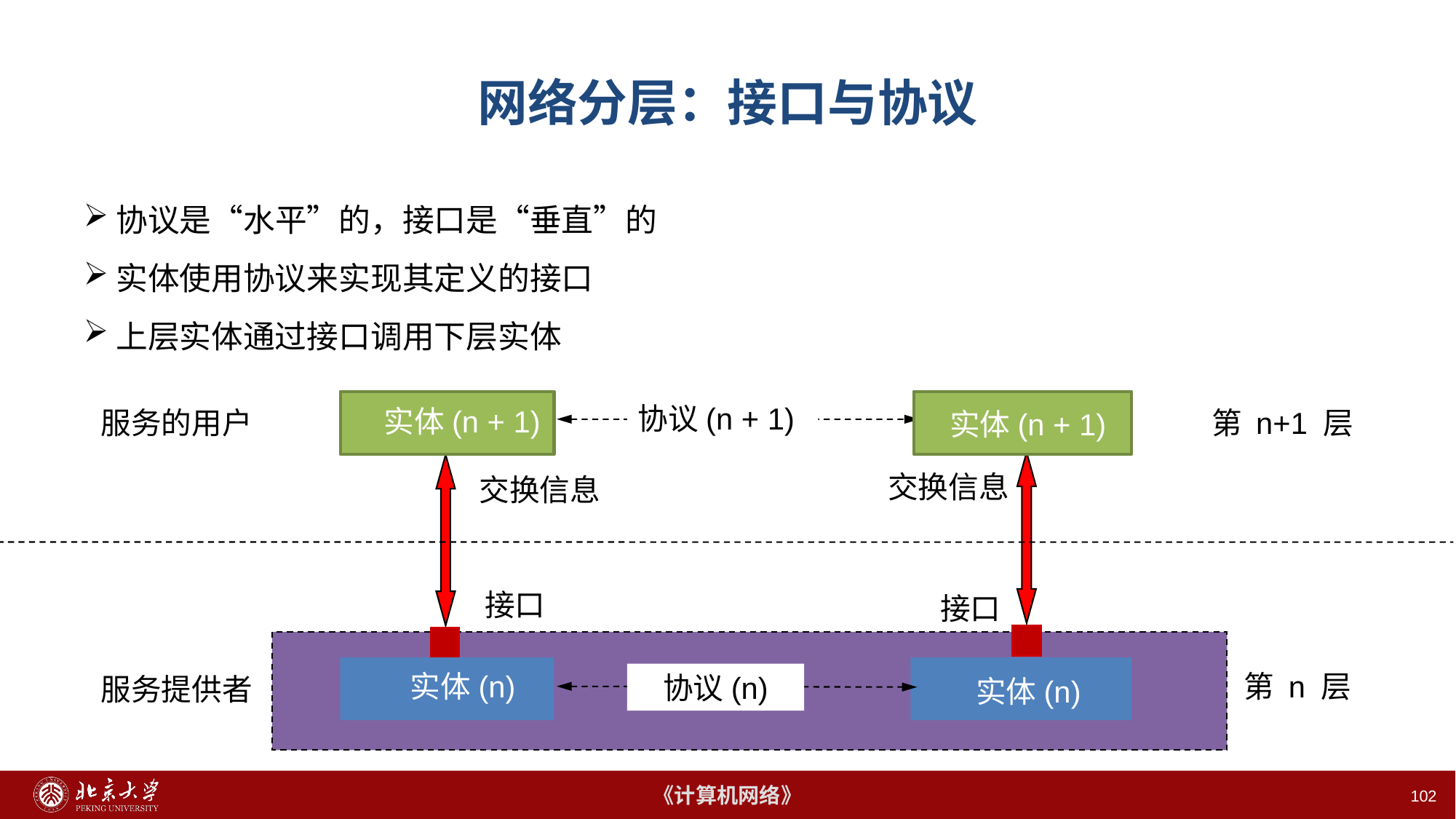

102
# 网络分层：接口与协议
协议是“水平”的，接口是“垂直”的
实体使用协议来实现其定义的接口
上层实体通过接口调用下层实体

协议(n + 1)
实体(n + 1)
服务的用户
第 n+1 层
实体(n + 1)

交换信息
交换信息

接口
接口

实体(n)
第 n 层
协议(n)
服务提供者
实体(n)